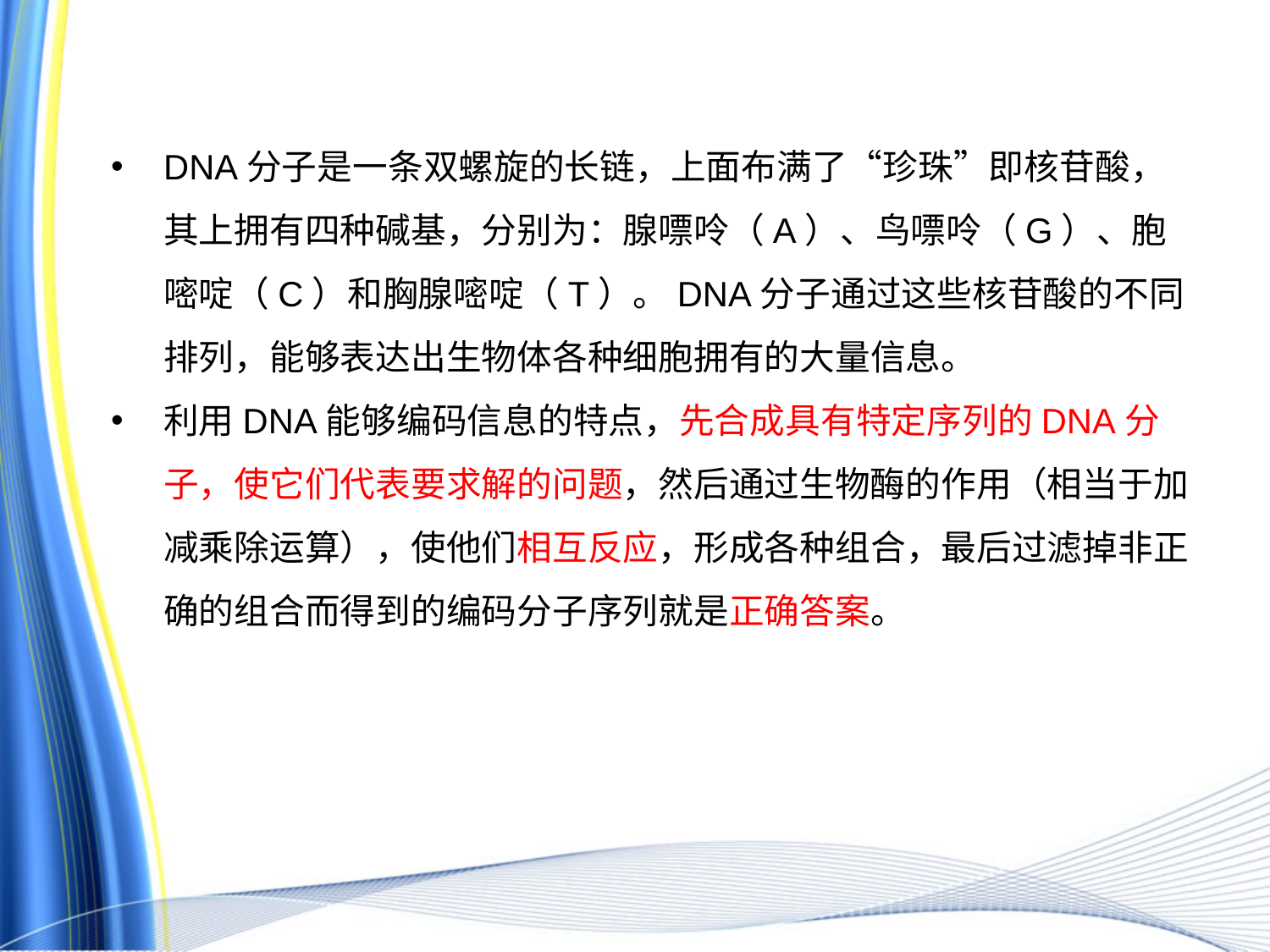

DNA分子是一条双螺旋的长链，上面布满了“珍珠”即核苷酸，其上拥有四种碱基，分别为：腺嘌呤（A）、鸟嘌呤（G）、胞嘧啶（C）和胸腺嘧啶（T）。DNA分子通过这些核苷酸的不同排列，能够表达出生物体各种细胞拥有的大量信息。
利用DNA能够编码信息的特点，先合成具有特定序列的DNA分子，使它们代表要求解的问题，然后通过生物酶的作用（相当于加减乘除运算），使他们相互反应，形成各种组合，最后过滤掉非正确的组合而得到的编码分子序列就是正确答案。